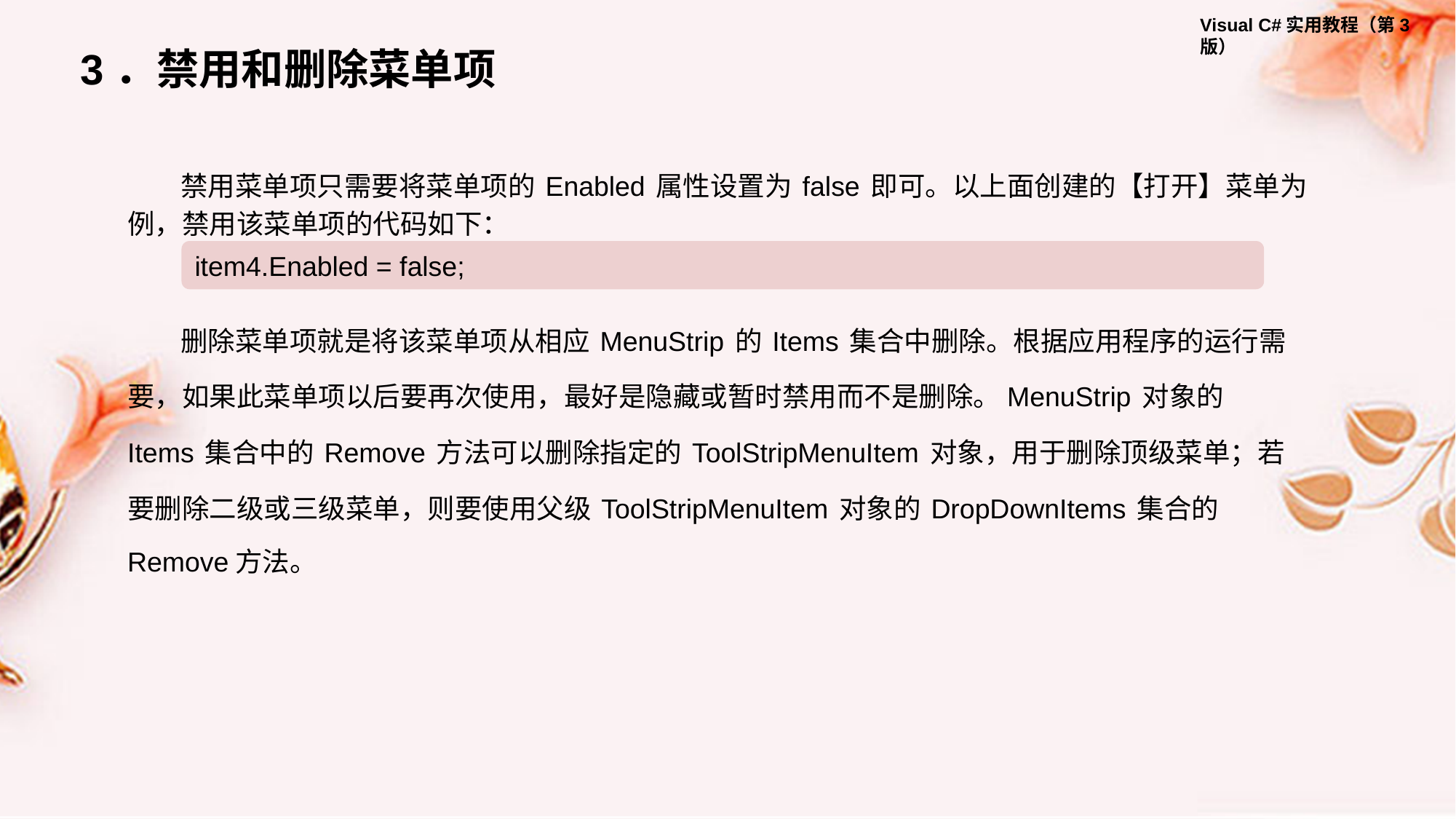

3．禁用和删除菜单项
禁用菜单项只需要将菜单项的 Enabled 属性设置为 false 即可。以上面创建的【打开】菜单为例，禁用该菜单项的代码如下：
item4.Enabled = false;
删除菜单项就是将该菜单项从相应 MenuStrip 的 Items 集合中删除。根据应用程序的运行需要，如果此菜单项以后要再次使用，最好是隐藏或暂时禁用而不是删除。MenuStrip 对象的Items 集合中的 Remove 方法可以删除指定的 ToolStripMenuItem 对象，用于删除顶级菜单；若要删除二级或三级菜单，则要使用父级 ToolStripMenuItem 对象的 DropDownItems 集合的Remove方法。